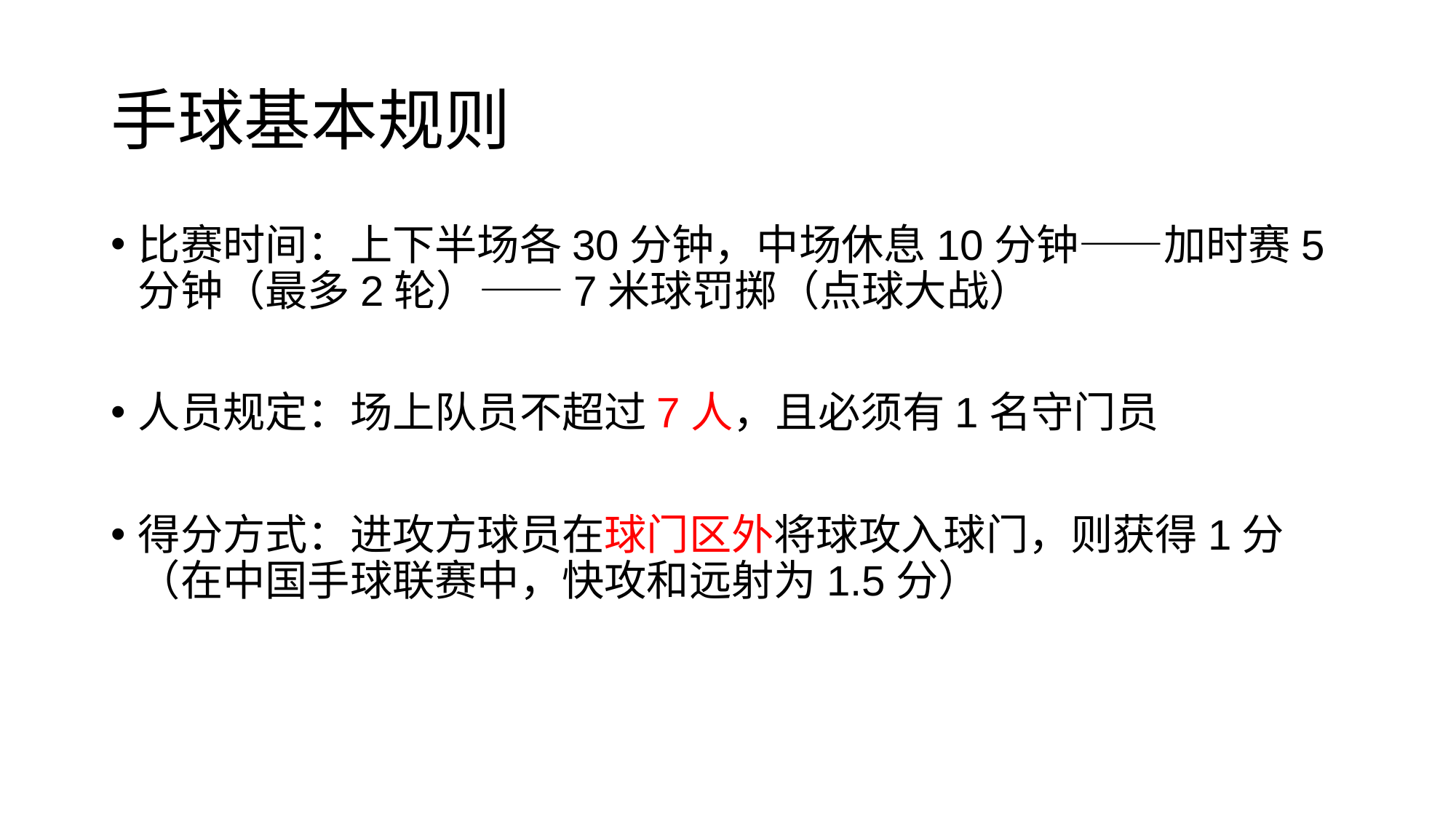

# 手球基本规则
比赛时间：上下半场各30分钟，中场休息10分钟——加时赛5分钟（最多2轮）——7米球罚掷（点球大战）

人员规定：场上队员不超过7人，且必须有1名守门员

得分方式：进攻方球员在球门区外将球攻入球门，则获得1分（在中国手球联赛中，快攻和远射为1.5分）